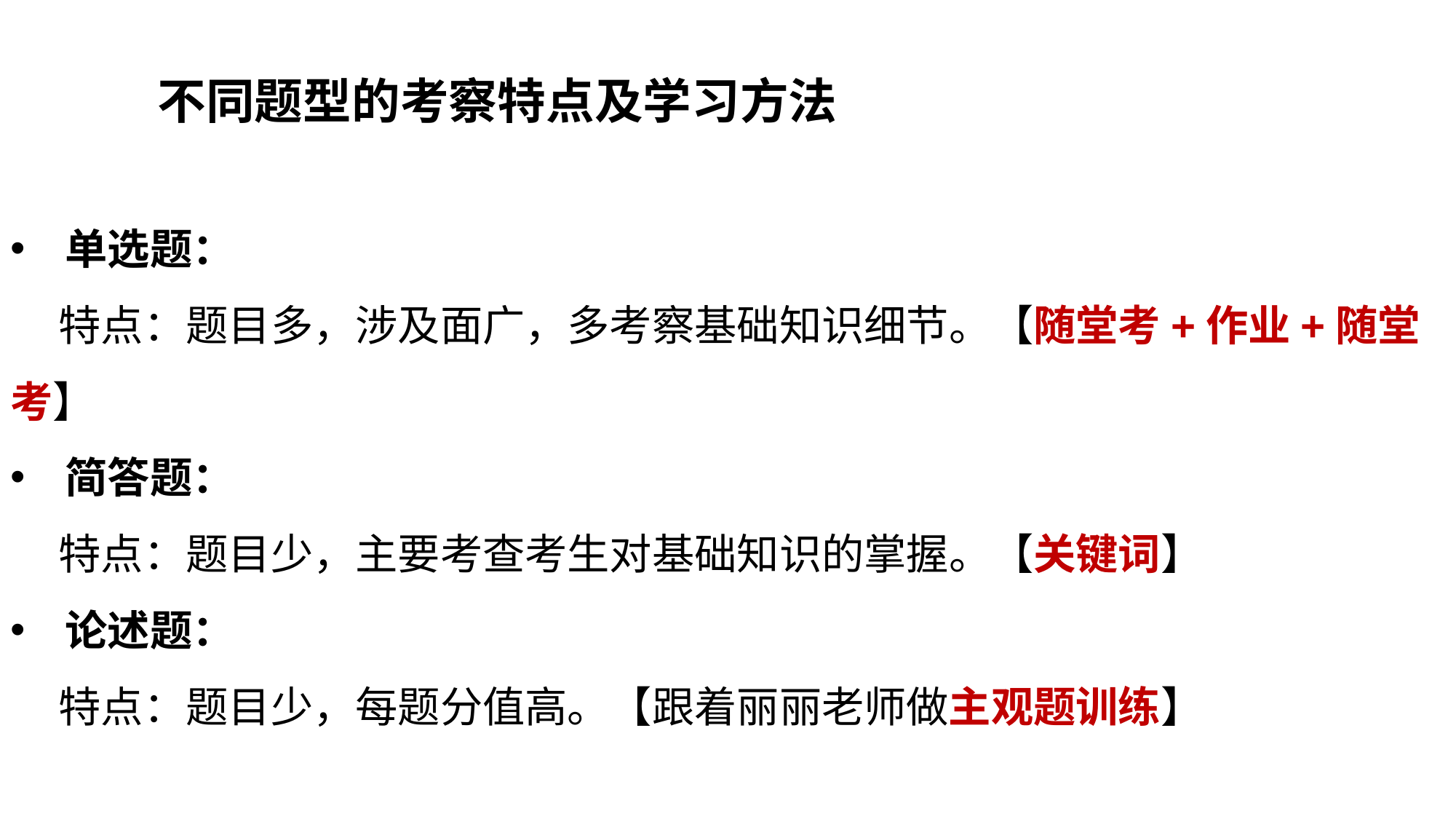

不同题型的考察特点及学习方法
单选题：
    特点：题目多，涉及面广，多考察基础知识细节。【随堂考+作业+随堂考】
简答题：
    特点：题目少，主要考查考生对基础知识的掌握。【关键词】
论述题：
    特点：题目少，每题分值高。【跟着丽丽老师做主观题训练】